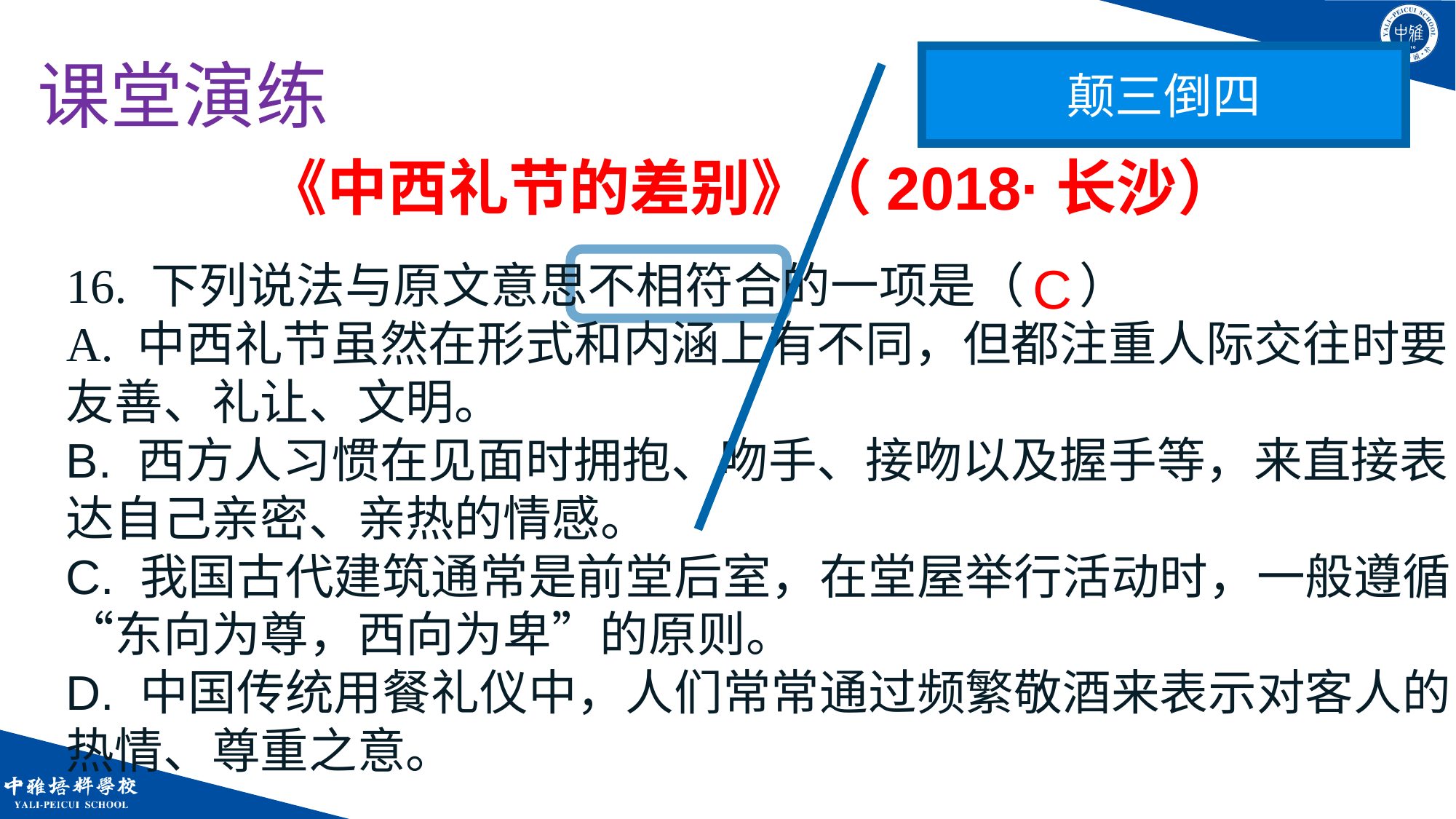

课堂演练
颠三倒四
《中西礼节的差别》（2018·长沙）
16. 下列说法与原文意思不相符合的一项是（     ） A. 中西礼节虽然在形式和内涵上有不同，但都注重人际交往时要友善、礼让、文明。B. 西方人习惯在见面时拥抱、吻手、接吻以及握手等，来直接表达自己亲密、亲热的情感。C. 我国古代建筑通常是前堂后室，在堂屋举行活动时，一般遵循“东向为尊，西向为卑”的原则。D. 中国传统用餐礼仪中，人们常常通过频繁敬酒来表示对客人的热情、尊重之意。

C